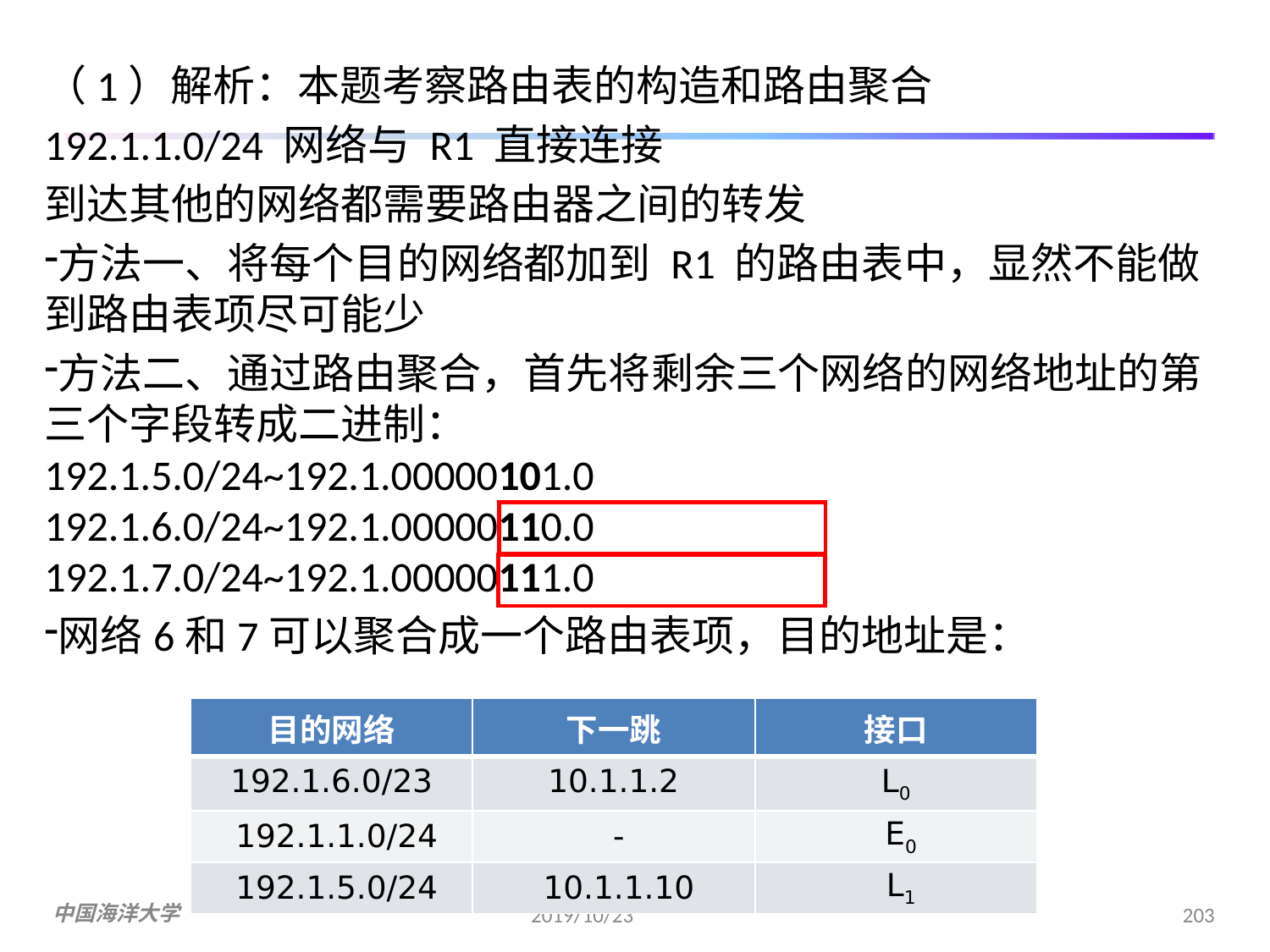

（1）解析：本题考察路由表的构造和路由聚合
192.1.1.0/24 网络与 R1 直接连接
到达其他的网络都需要路由器之间的转发
方法一、将每个目的网络都加到 R1 的路由表中，显然不能做到路由表项尽可能少
方法二、通过路由聚合，首先将剩余三个网络的网络地址的第三个字段转成二进制：
192.1.5.0/24~192.1.00000101.0          192.1.6.0/24~192.1.00000110.0          192.1.7.0/24~192.1.00000111.0
网络6和7可以聚合成一个路由表项，目的地址是：

| 目的网络 | 下一跳 | 接口 |
| --- | --- | --- |
| 192.1.6.0/23 | 10.1.1.2 | L0 |
| 192.1.1.0/24 | - | E0 |
| 192.1.5.0/24 | 10.1.1.10 | L1 |